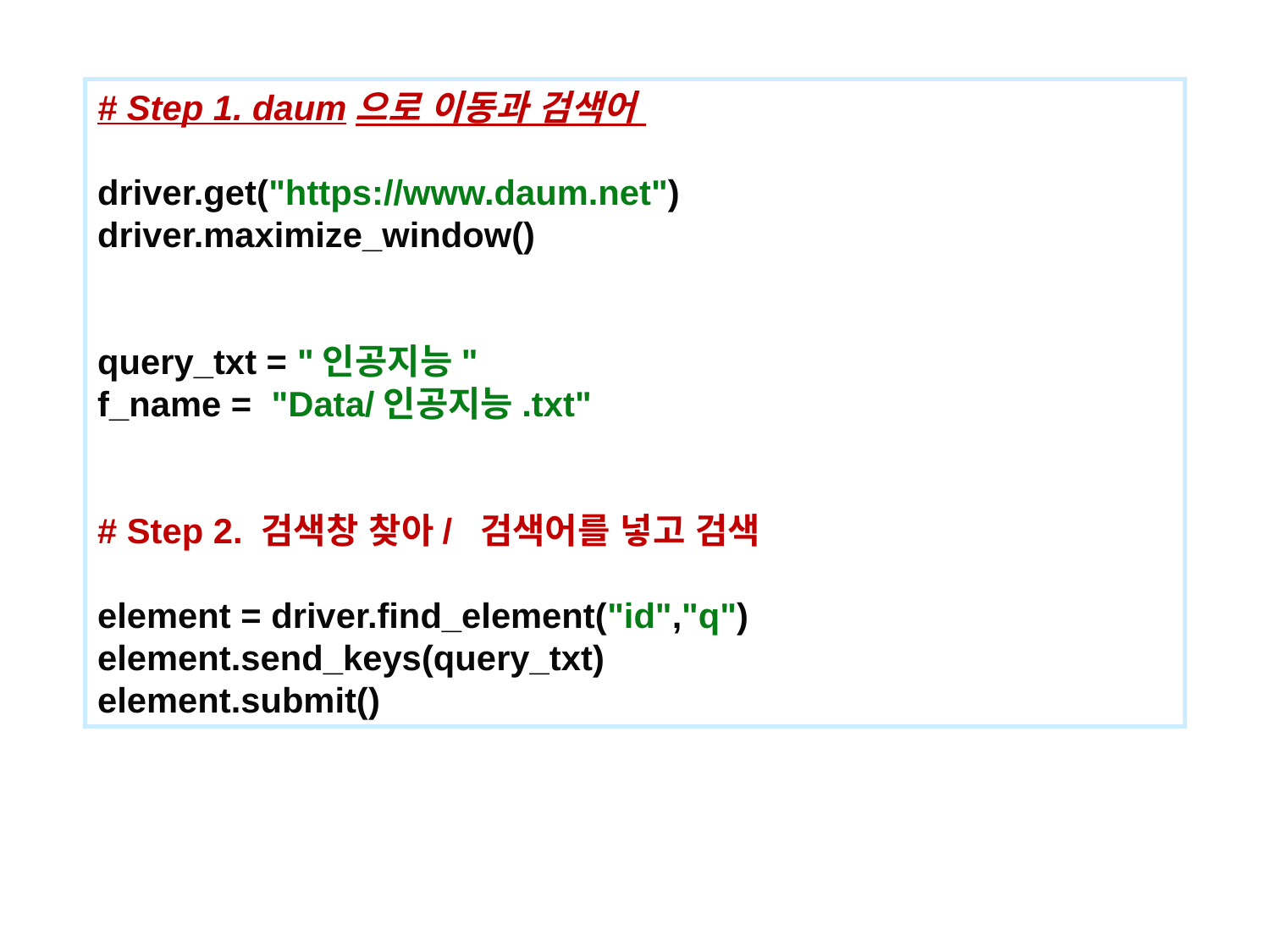

# Step 1. daum으로 이동과 검색어 driver.get("https://www.daum.net") driver.maximize_window() query_txt = "인공지능" f_name =  "Data/인공지능.txt"
# Step 2. 검색창 찾아/  검색어를 넣고 검색
element = driver.find_element("id","q")
element.send_keys(query_txt)
element.submit()